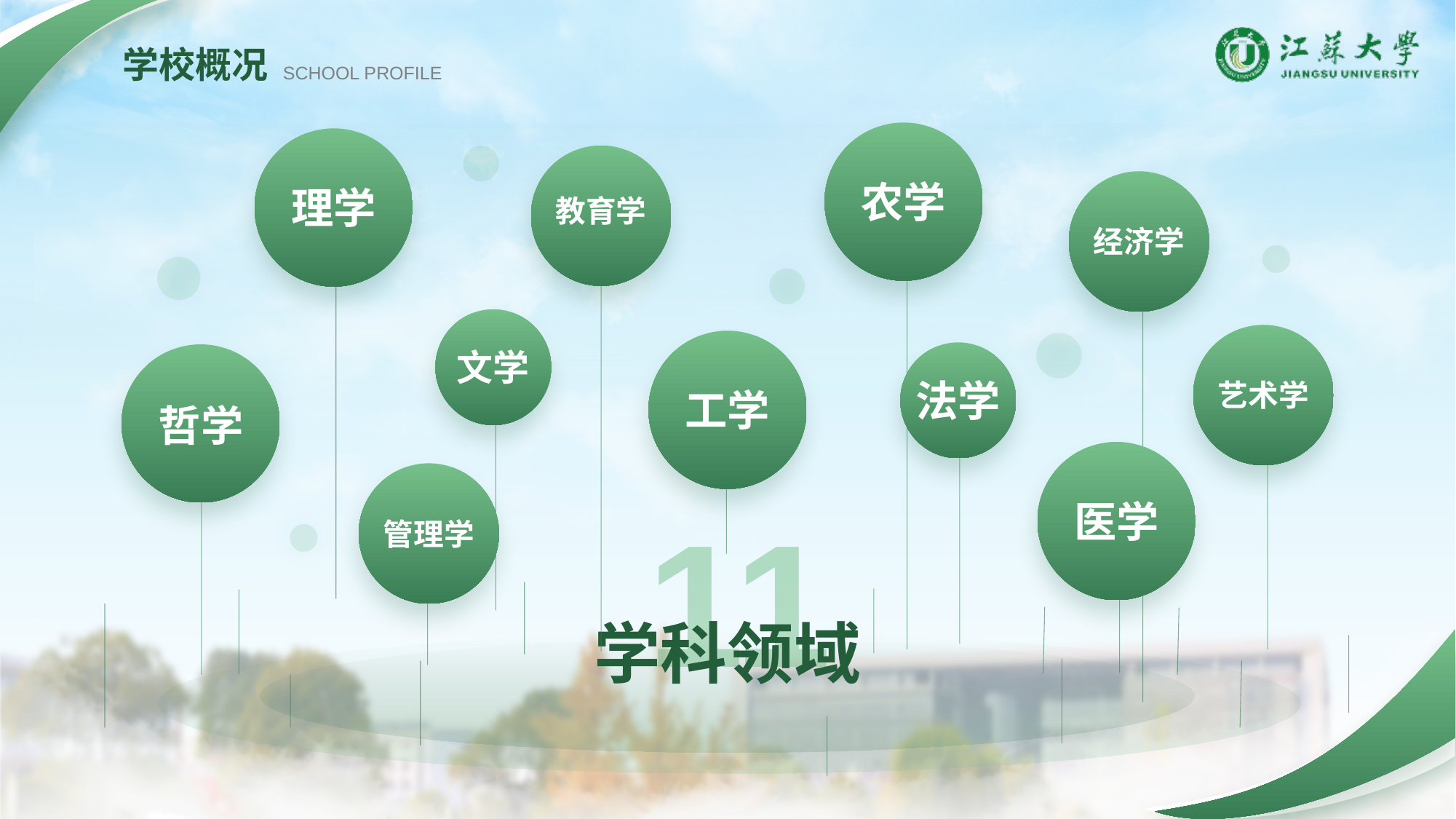

学校概况
SCHOOL PROFILE

农学

理学

教育学

经济学

文学

艺术学

工学

法学

哲学

医学

管理学
11

学科领域